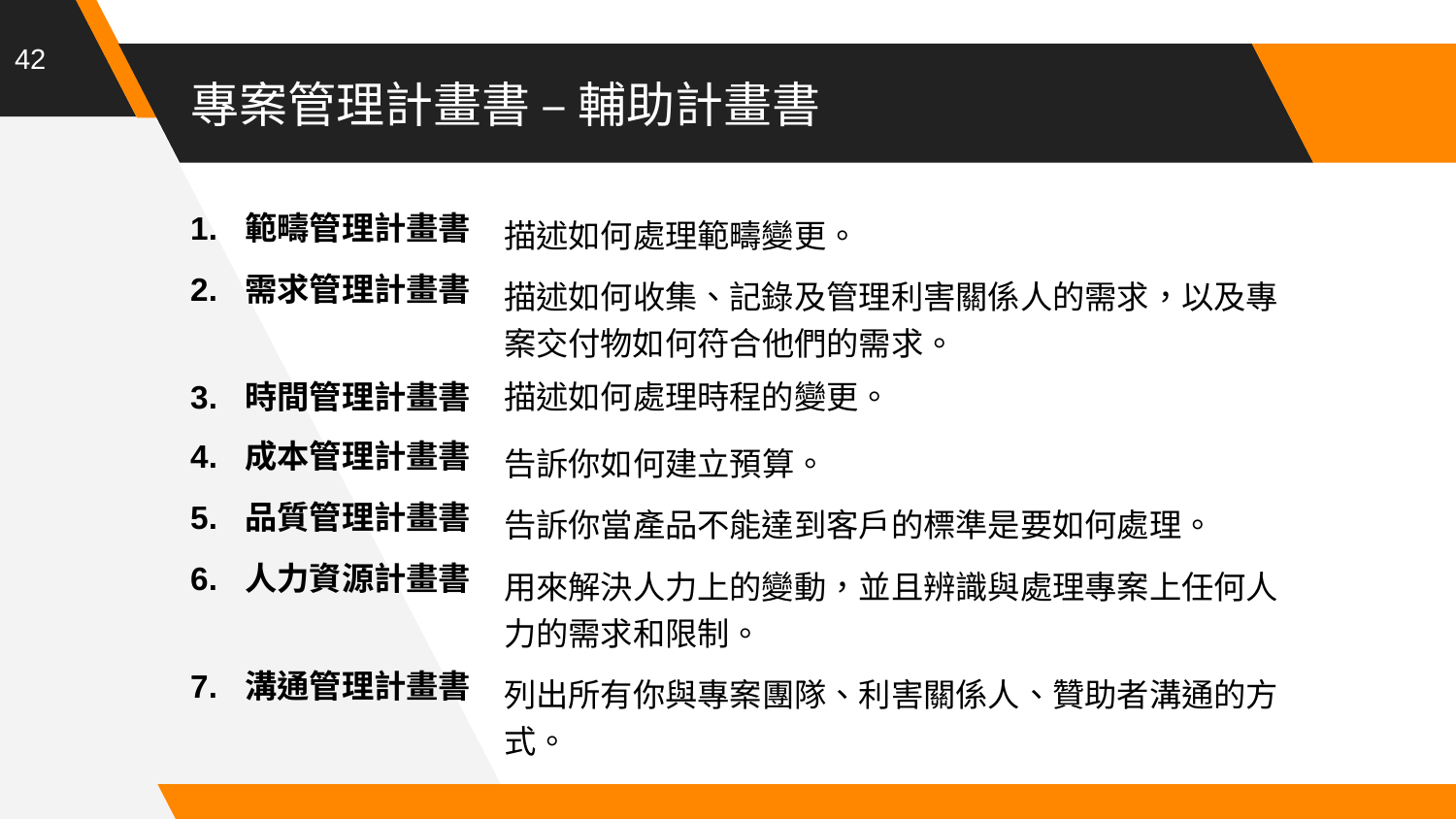

42
# 專案管理計畫書 – 輔助計畫書
| 範疇管理計畫書 | 描述如何處理範疇變更。 |
| --- | --- |
| 需求管理計畫書 | 描述如何收集、記錄及管理利害關係人的需求，以及專案交付物如何符合他們的需求。 |
| 時間管理計畫書 | 描述如何處理時程的變更。 |
| 成本管理計畫書 | 告訴你如何建立預算。 |
| 品質管理計畫書 | 告訴你當產品不能達到客戶的標準是要如何處理。 |
| 人力資源計畫書 | 用來解決人力上的變動，並且辨識與處理專案上任何人力的需求和限制。 |
| 溝通管理計畫書 | 列出所有你與專案團隊、利害關係人、贊助者溝通的方式。 |